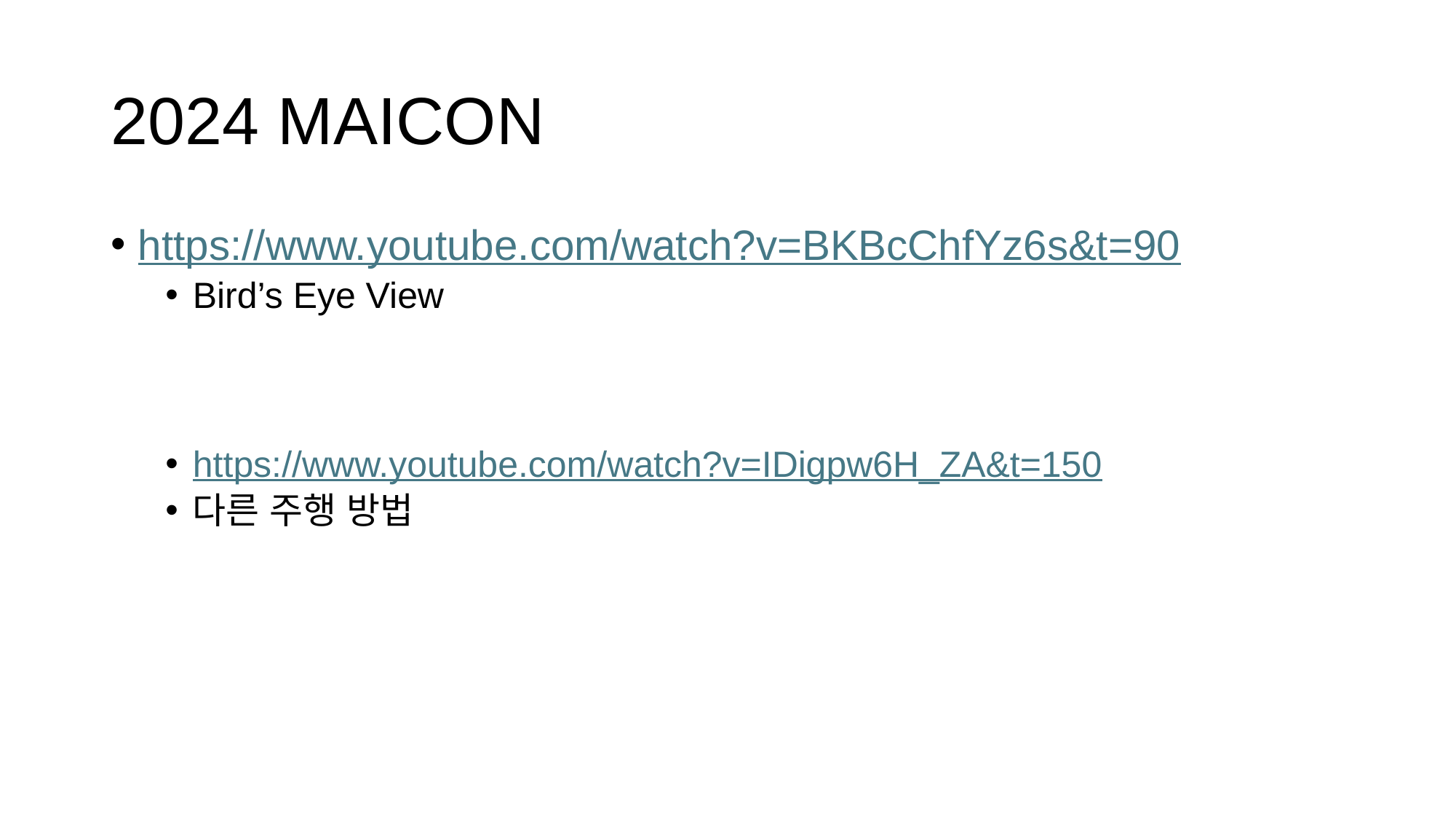

# 2024 MAICON
https://www.youtube.com/watch?v=BKBcChfYz6s&t=90
Bird’s Eye View

https://www.youtube.com/watch?v=IDigpw6H_ZA&t=150
다른 주행 방법